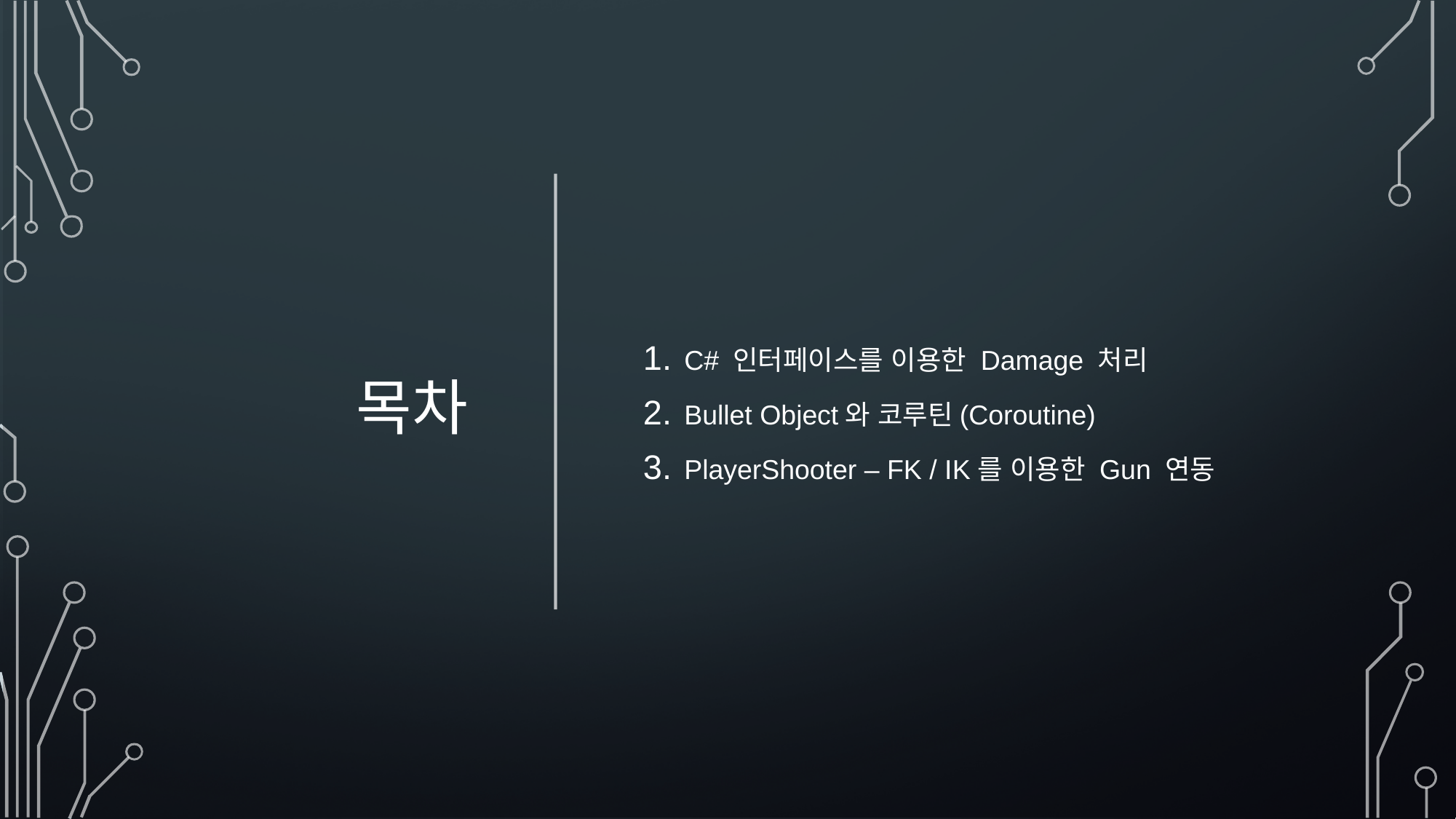

# 목차
C# 인터페이스를 이용한 Damage 처리
Bullet Object와 코루틴(Coroutine)
PlayerShooter – FK / IK를 이용한 Gun 연동